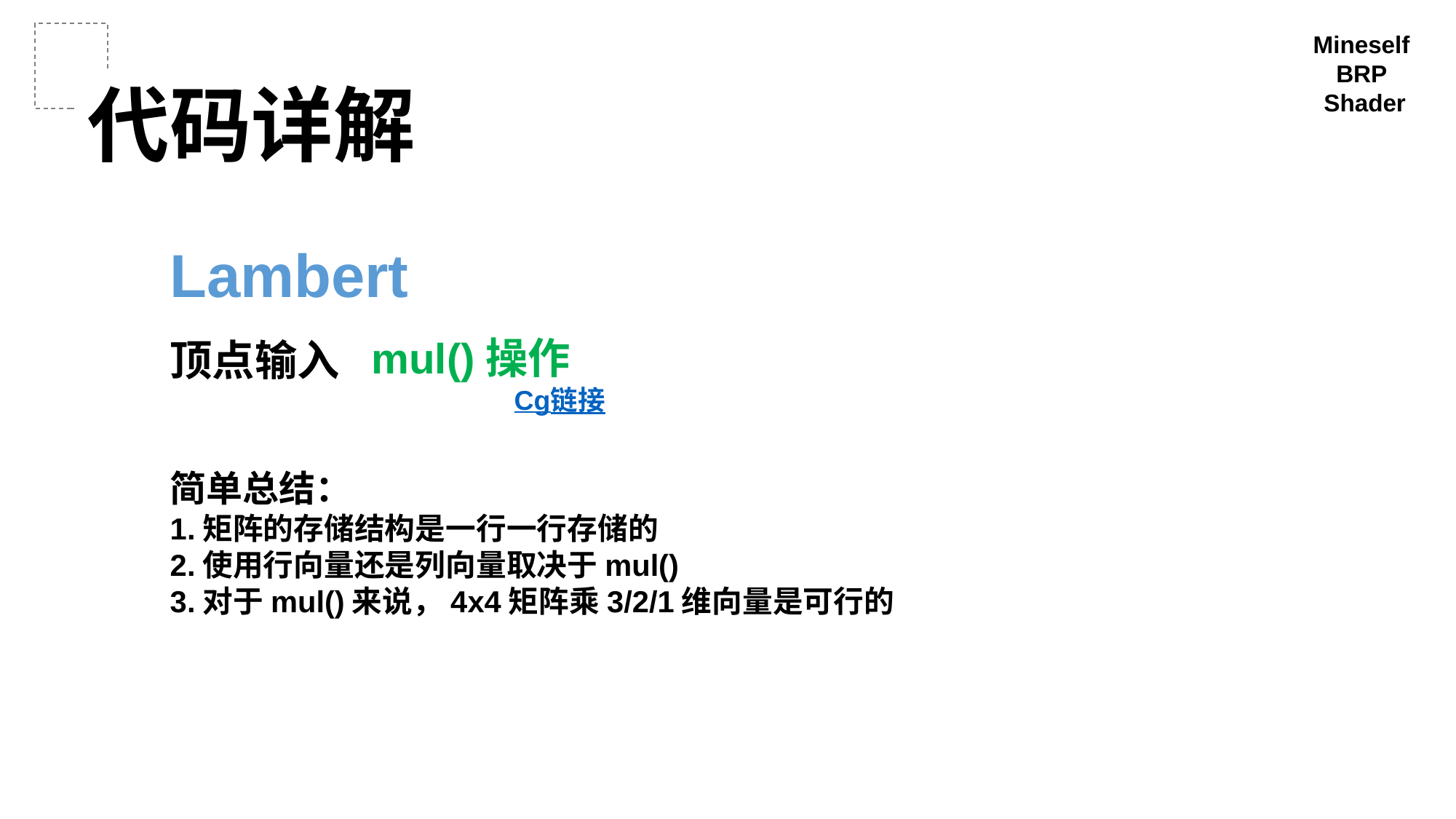

Mineself
BRP
Shader

代码详解
Lambert
mul()操作
顶点输入
Cg链接
简单总结：
1.矩阵的存储结构是一行一行存储的
2.使用行向量还是列向量取决于mul()
3.对于mul()来说，4x4矩阵乘3/2/1维向量是可行的